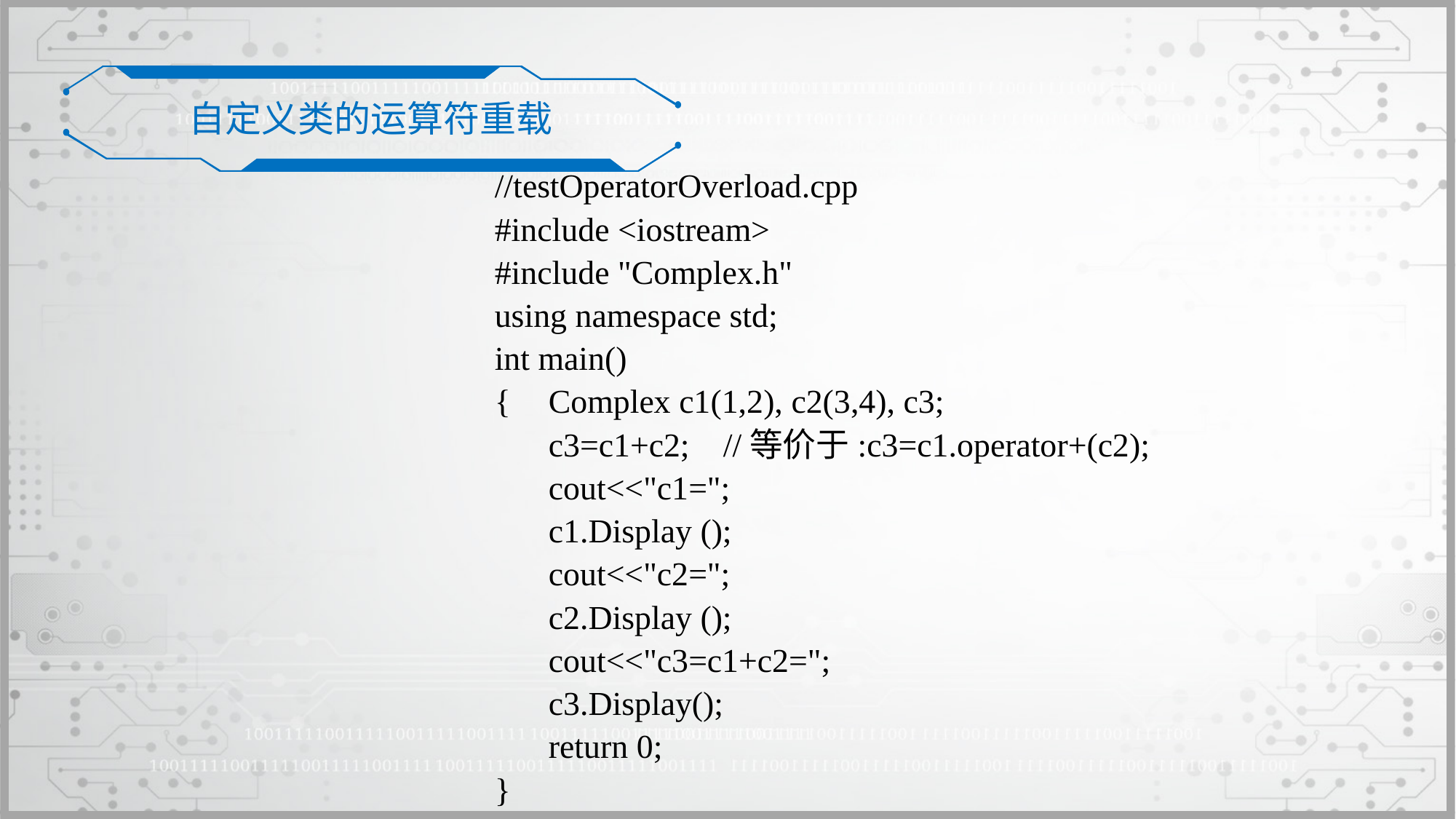

自定义类的运算符重载
//testOperatorOverload.cpp
#include <iostream>
#include "Complex.h"
using namespace std;
int main()
{	Complex c1(1,2), c2(3,4), c3;
	c3=c1+c2;    //等价于:c3=c1.operator+(c2);
	cout<<"c1=";
	c1.Display ();
	cout<<"c2=";
	c2.Display ();
	cout<<"c3=c1+c2=";
	c3.Display();
	return 0;
}